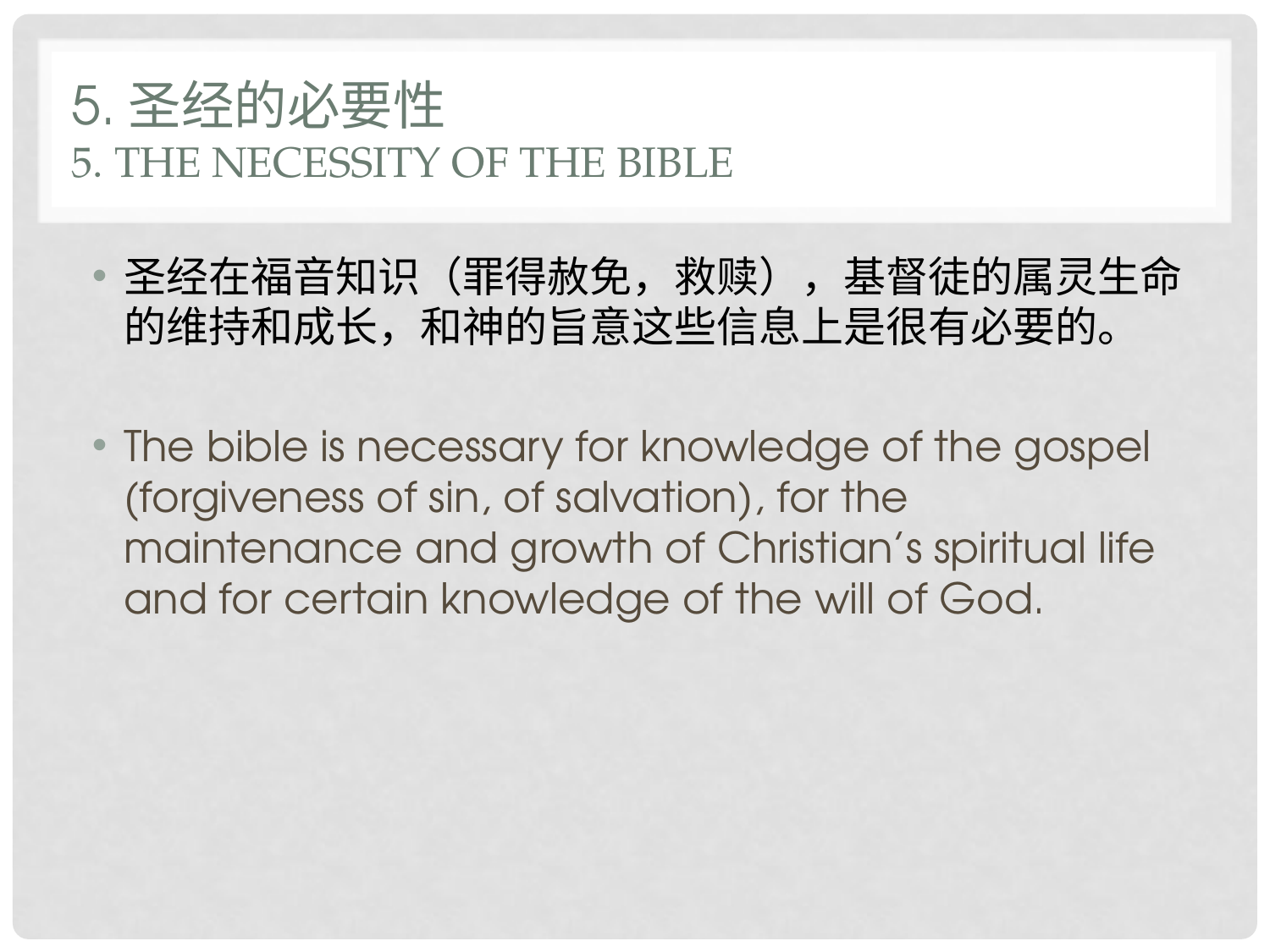

# 5.圣经的必要性 5. The necessity of the bible
圣经在福音知识（罪得赦免，救赎），基督徒的属灵生命的维持和成长，和神的旨意这些信息上是很有必要的。

The bible is necessary for knowledge of the gospel (forgiveness of sin, of salvation), for the maintenance and growth of Christian’s spiritual life and for certain knowledge of the will of God.